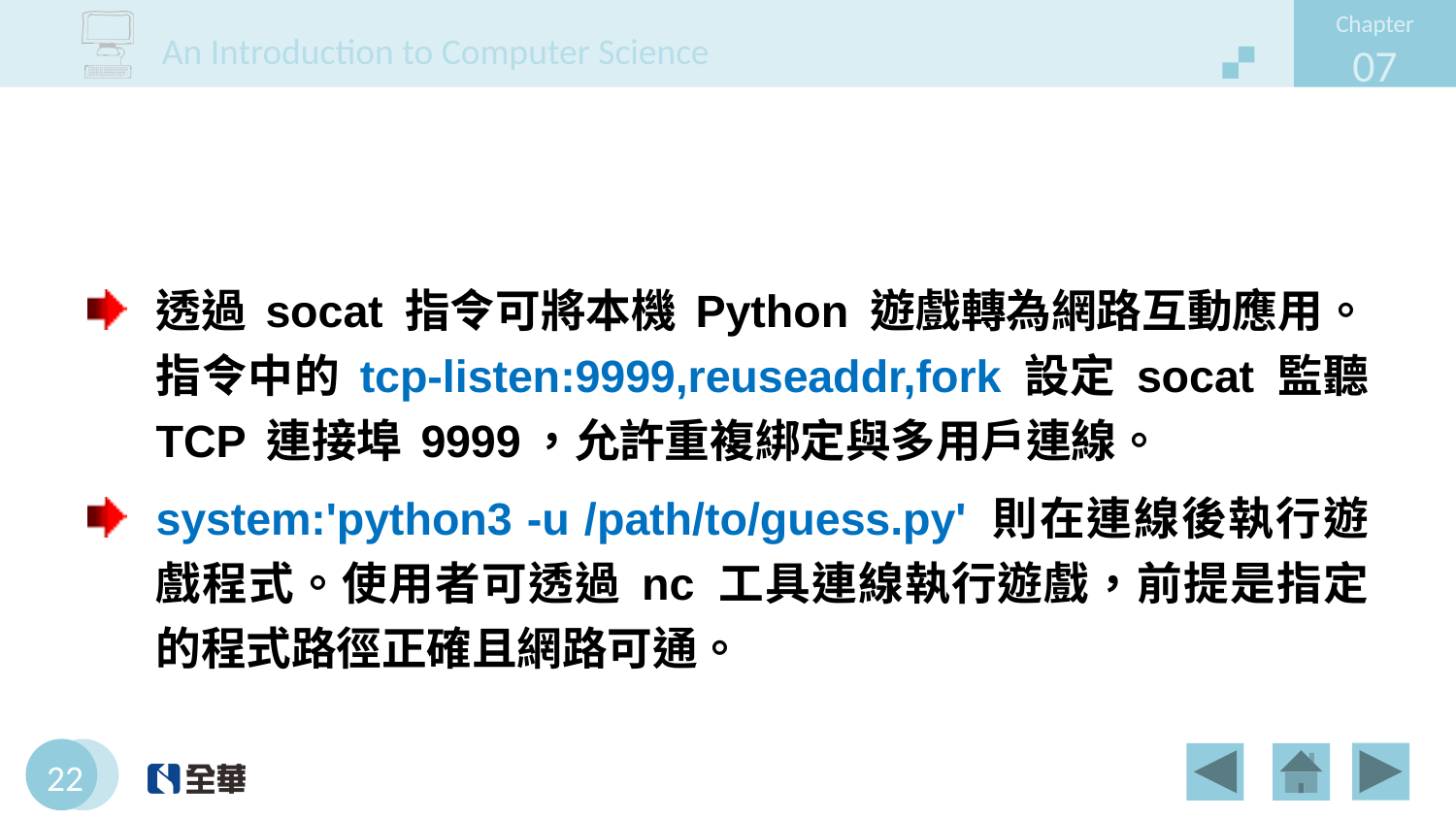

#
透過 socat 指令可將本機 Python 遊戲轉為網路互動應用。指令中的 tcp-listen:9999,reuseaddr,fork 設定 socat 監聽 TCP 連接埠 9999，允許重複綁定與多用戶連線。
system:'python3 -u /path/to/guess.py' 則在連線後執行遊戲程式。使用者可透過 nc 工具連線執行遊戲，前提是指定的程式路徑正確且網路可通。